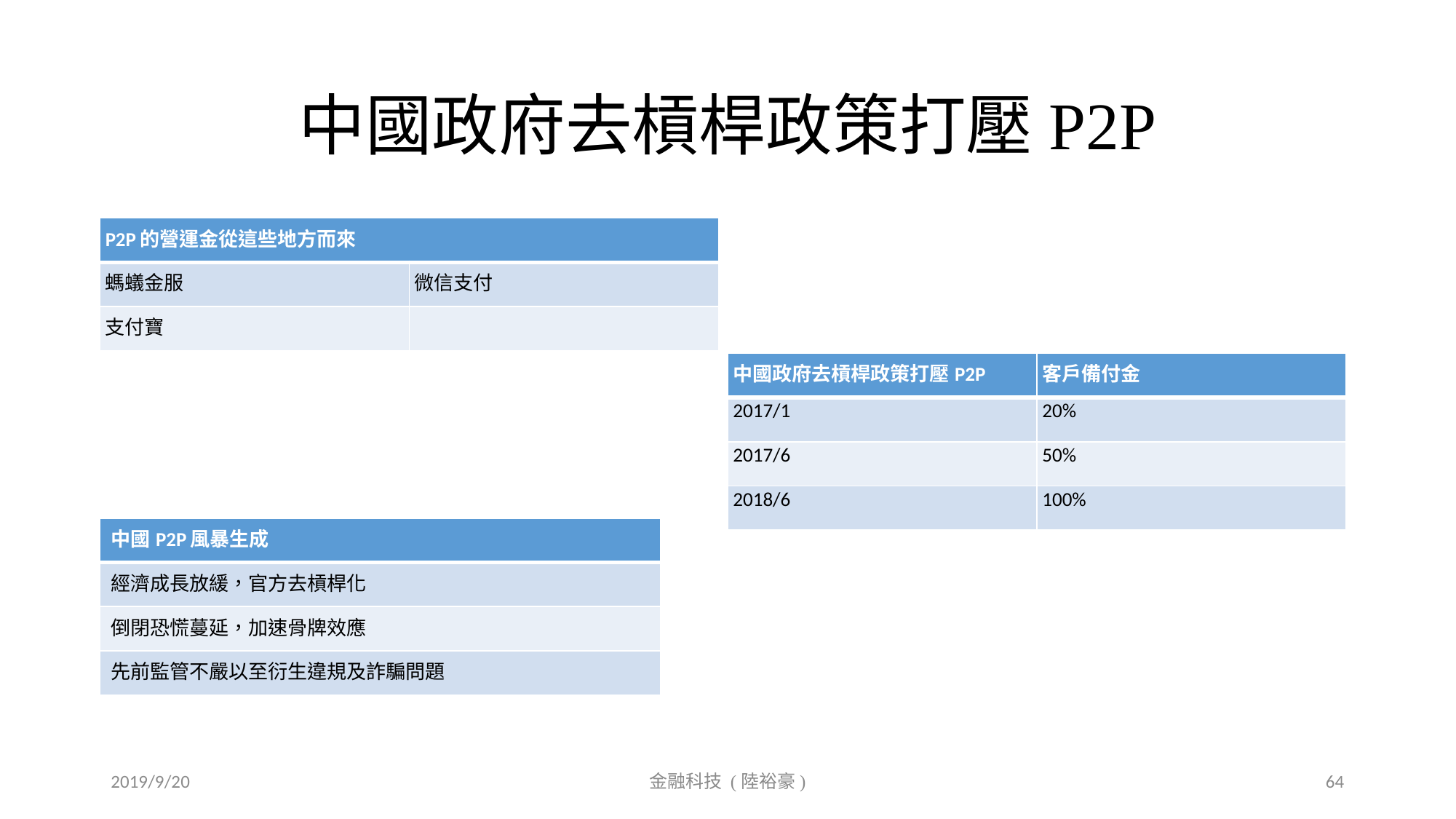

# 中國政府去槓桿政策打壓P2P
| P2P的營運金從這些地方而來 |  |
| --- | --- |
| 螞蟻金服 | 微信支付 |
| 支付寶 |  |

| 中國政府去槓桿政策打壓P2P | 客戶備付金 |
| --- | --- |
| 2017/1 | 20% |
| 2017/6 | 50% |
| 2018/6 | 100% |
| 中國P2P風暴生成 |
| --- |
| 經濟成長放緩，官方去槓桿化 |
| 倒閉恐慌蔓延，加速骨牌效應 |
| 先前監管不嚴以至衍生違規及詐騙問題 |
2019/9/20
金融科技 (陸裕豪)
64